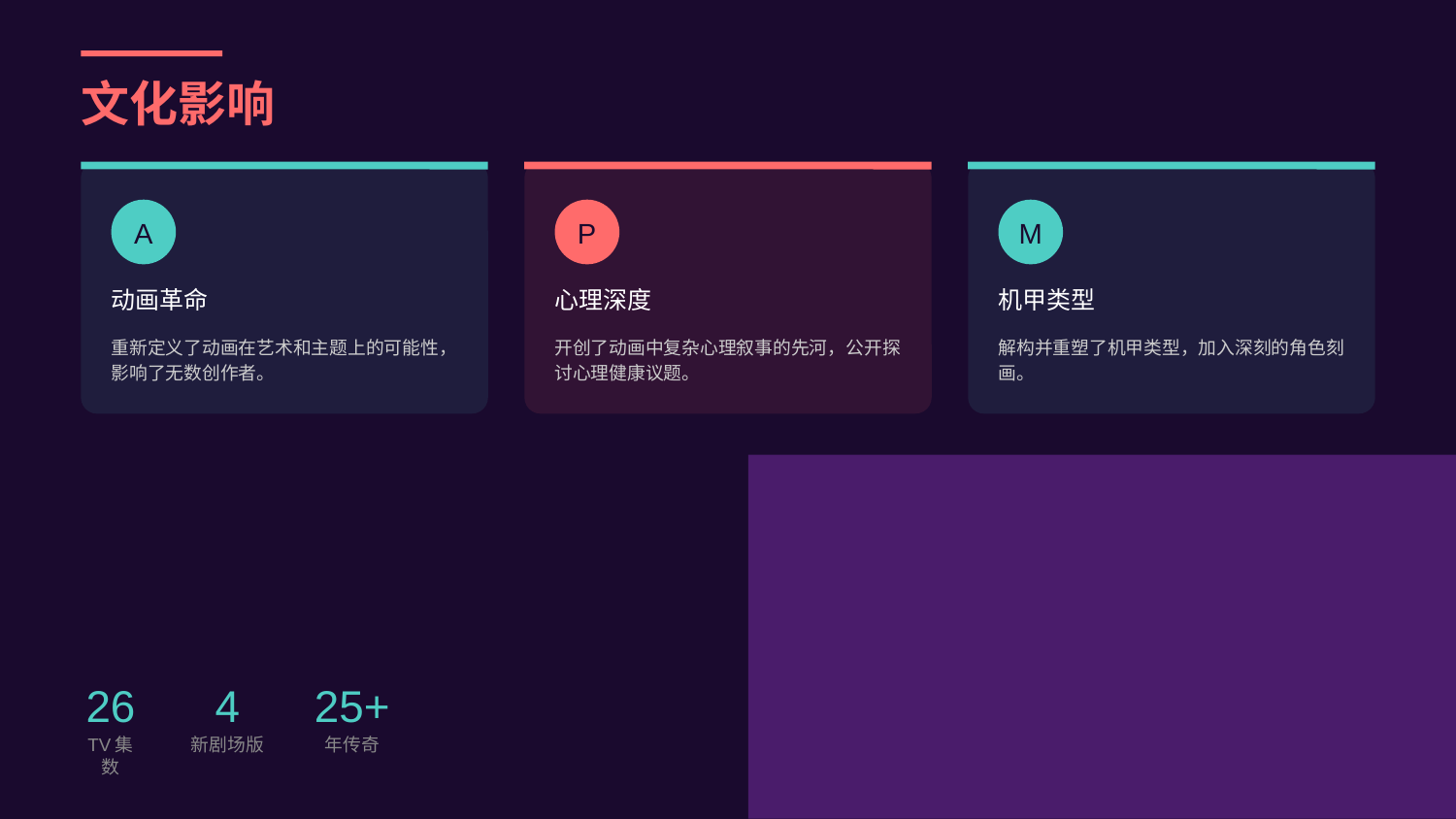

文化影响

A
P
M
动画革命
心理深度
机甲类型
重新定义了动画在艺术和主题上的可能性，影响了无数创作者。
开创了动画中复杂心理叙事的先河，公开探讨心理健康议题。
解构并重塑了机甲类型，加入深刻的角色刻画。

26
4
25+
TV集数
新剧场版
年传奇